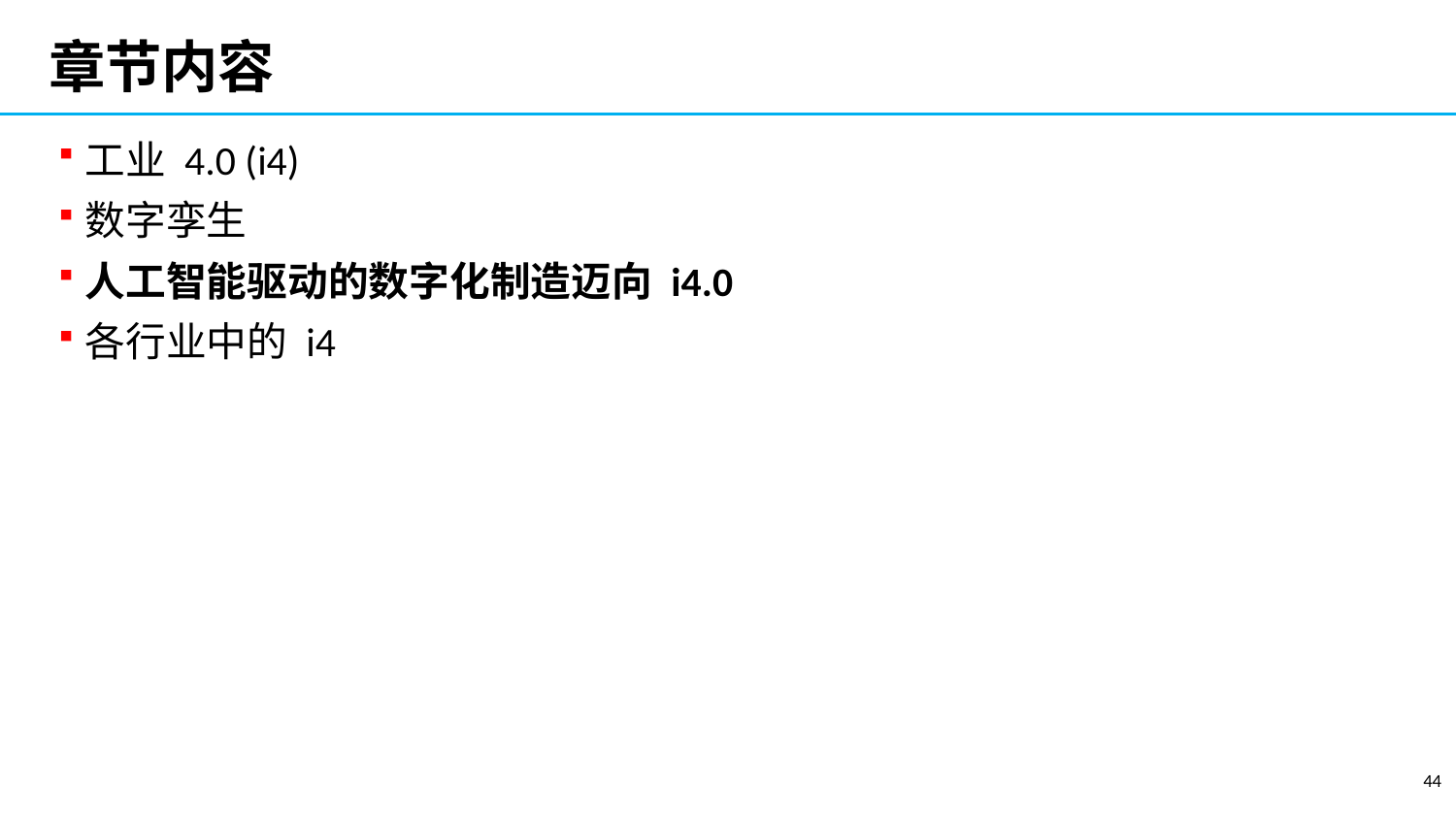

# 章节内容
工业 4.0 (i4)
数字孪生
人工智能驱动的数字化制造迈向 i4.0
各行业中的 i4

44